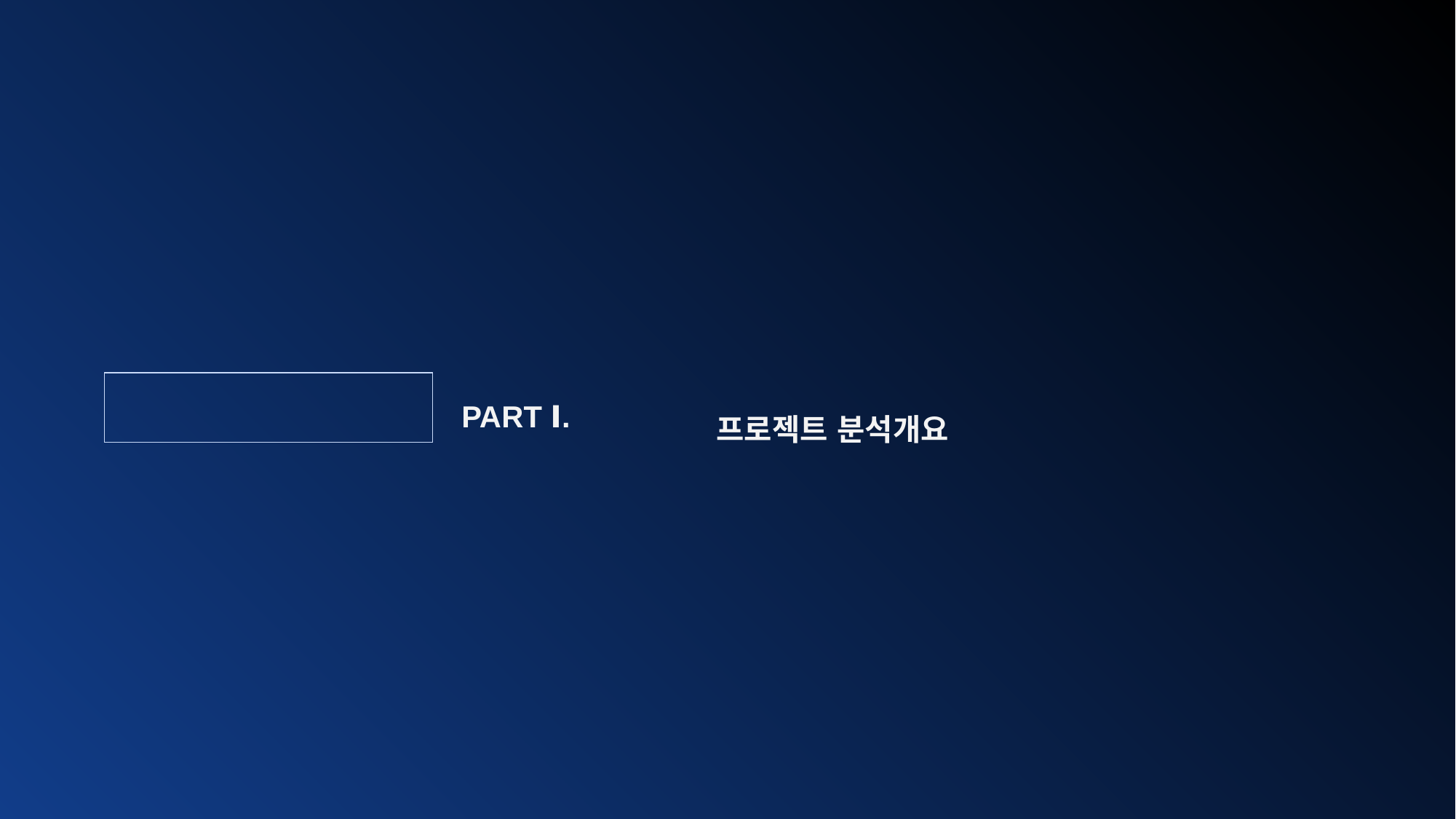

|  |
| --- |
| PART Ⅰ. | 프로젝트 분석개요 |
| --- | --- |